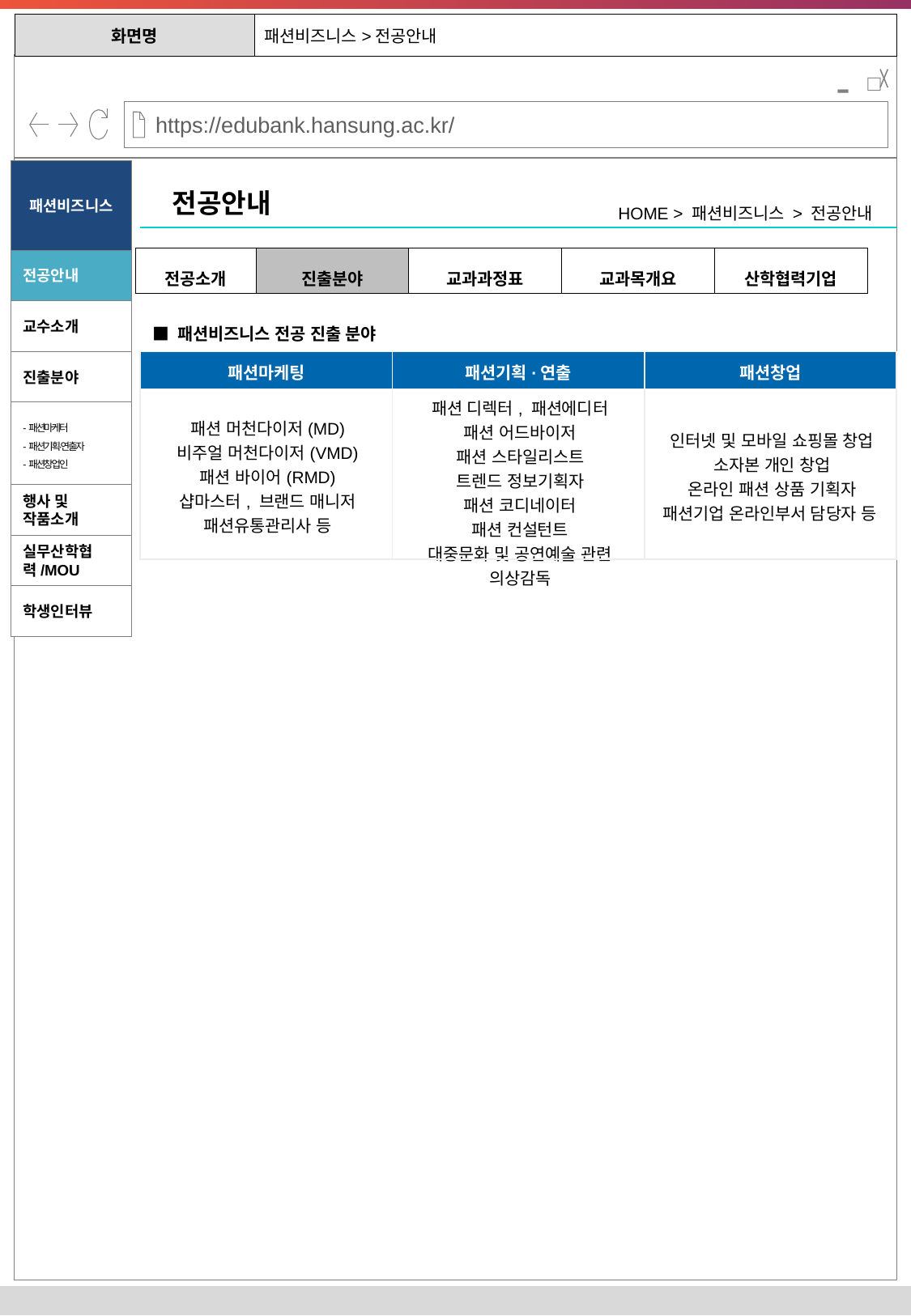

| 화면명 | 패션비즈니스>전공안내 |
| --- | --- |
-
패션비즈니스
전공안내
HOME > 패션비즈니스 > 전공안내
| 전공소개 | 진출분야 | 교과과정표 | 교과목개요 | 산학협력기업 |
| --- | --- | --- | --- | --- |
전공안내
교수소개
■ 패션비즈니스 전공 진출 분야
진출분야
| 패션마케팅 | 패션기획·연출 | 패션창업 |
| --- | --- | --- |
| 패션 머천다이저(MD) 비주얼 머천다이저(VMD) 패션 바이어(RMD) 샵마스터, 브랜드 매니저 패션유통관리사 등 | 패션 디렉터, 패션에디터 패션 어드바이저 패션 스타일리스트 트렌드 정보기획자 패션 코디네이터 패션 컨설턴트 대중문화 및 공연예술 관련 의상감독 | 인터넷 및 모바일 쇼핑몰 창업 소자본 개인 창업 온라인 패션 상품 기획자 패션기업 온라인부서 담당자 등 |
-패션마케터
-패션기획∙연출자
-패션창업인
행사 및 작품소개
실무산학협력/MOU
학생인터뷰